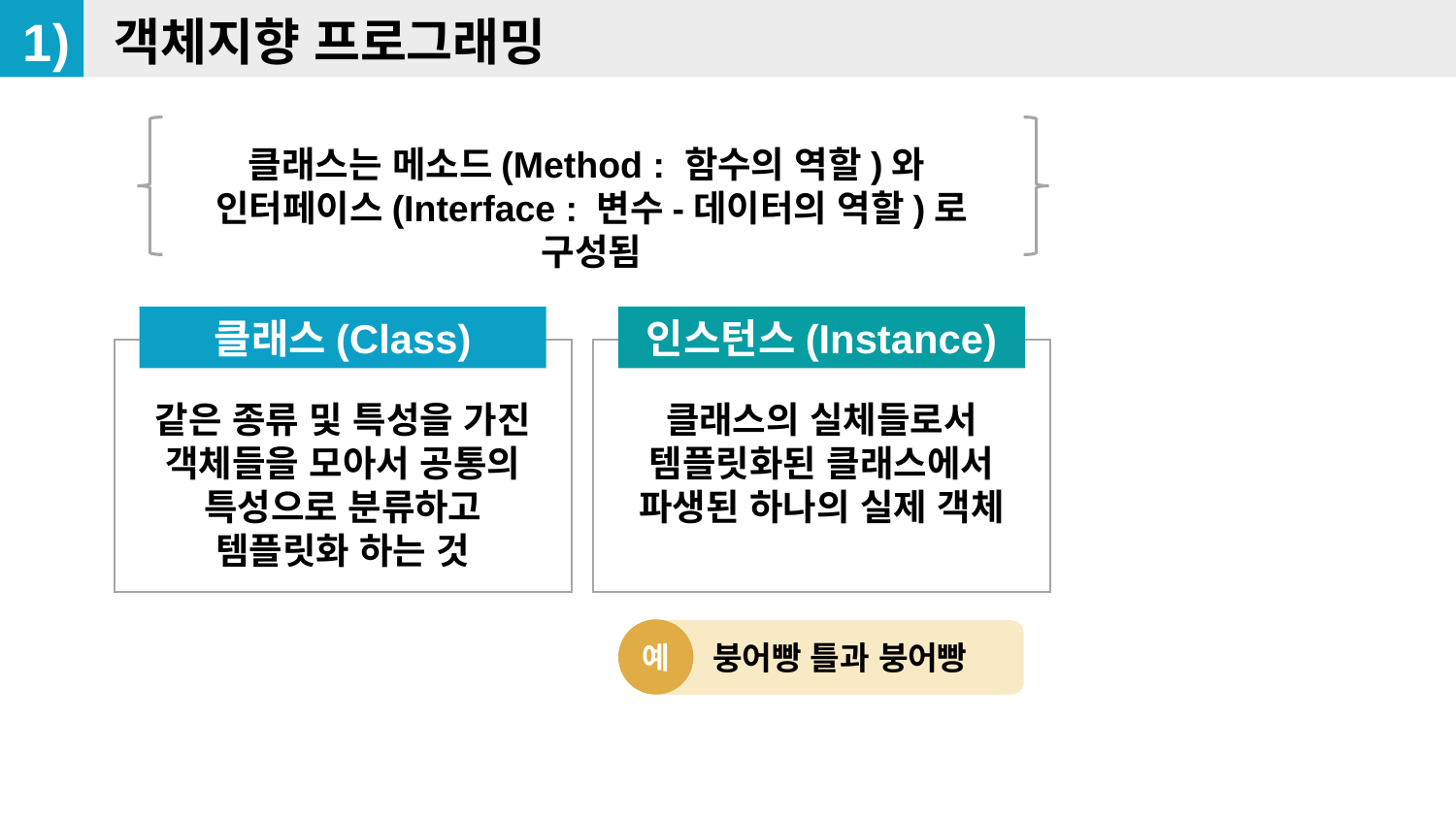

1)
객체지향 프로그래밍

클래스는 메소드(Method : 함수의 역할)와
인터페이스(Interface : 변수-데이터의 역할)로 구성됨
인스턴스(Instance)
클래스(Class)
같은 종류 및 특성을 가진 객체들을 모아서 공통의 특성으로 분류하고
템플릿화 하는 것
클래스의 실체들로서 템플릿화된 클래스에서 파생된 하나의 실제 객체
예
붕어빵 틀과 붕어빵